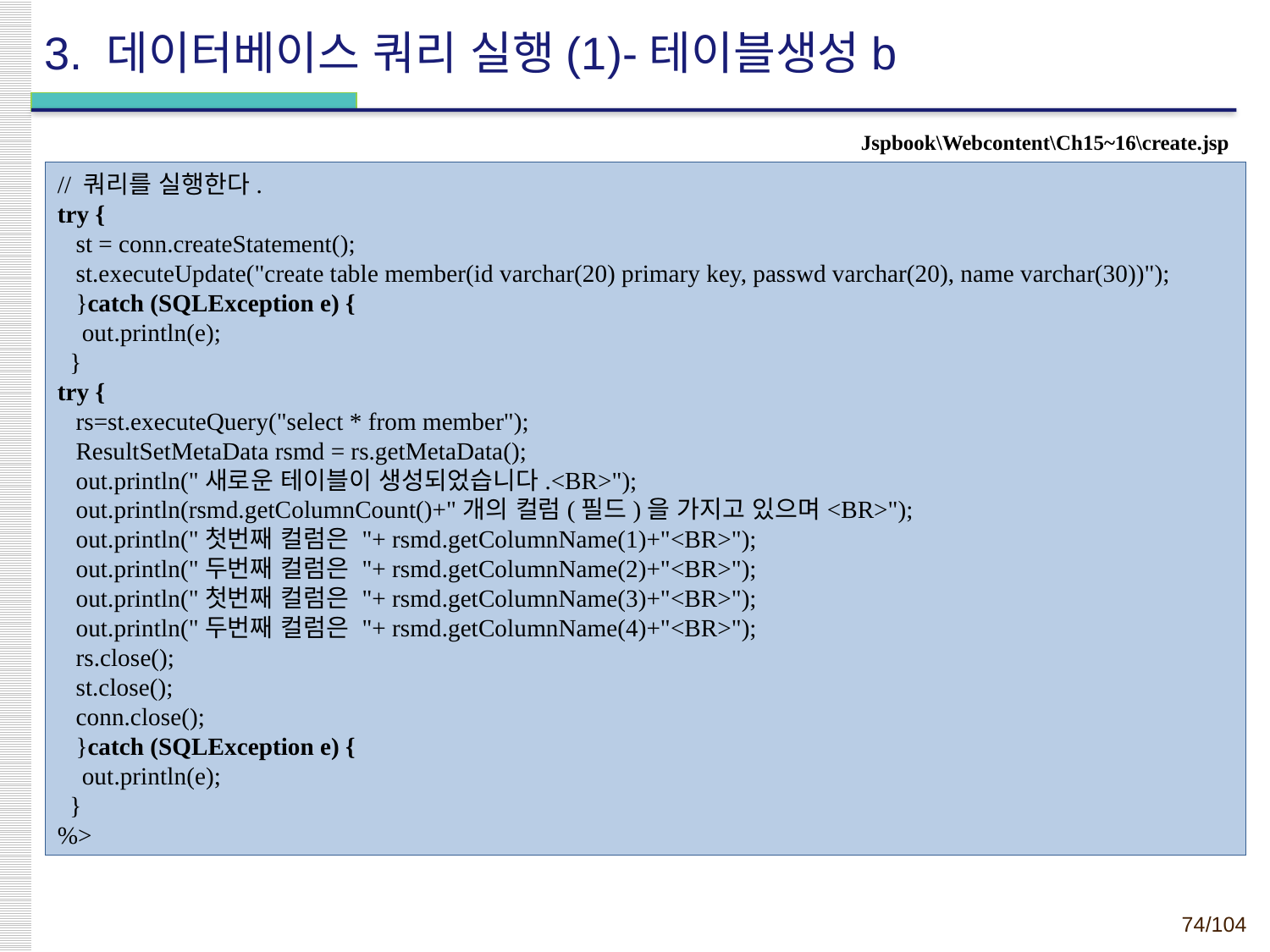

# 3. 데이터베이스 쿼리 실행(1)-테이블생성b
Jspbook\Webcontent\Ch15~16\create.jsp
// 쿼리를 실행한다.
try {
   st = conn.createStatement();
   st.executeUpdate("create table member(id varchar(20) primary key, passwd varchar(20), name varchar(30))");
   }catch (SQLException e) {
    out.println(e);
  }
try {
   rs=st.executeQuery("select * from member");
   ResultSetMetaData rsmd = rs.getMetaData();
   out.println("새로운 테이블이 생성되었습니다.<BR>");
   out.println(rsmd.getColumnCount()+"개의 컬럼(필드)을 가지고 있으며<BR>");
   out.println("첫번째 컬럼은 "+ rsmd.getColumnName(1)+"<BR>");
   out.println("두번째 컬럼은 "+ rsmd.getColumnName(2)+"<BR>");
   out.println("첫번째 컬럼은 "+ rsmd.getColumnName(3)+"<BR>");
   out.println("두번째 컬럼은 "+ rsmd.getColumnName(4)+"<BR>");
   rs.close();
   st.close();
   conn.close();
   }catch (SQLException e) {
    out.println(e);
  }
%>